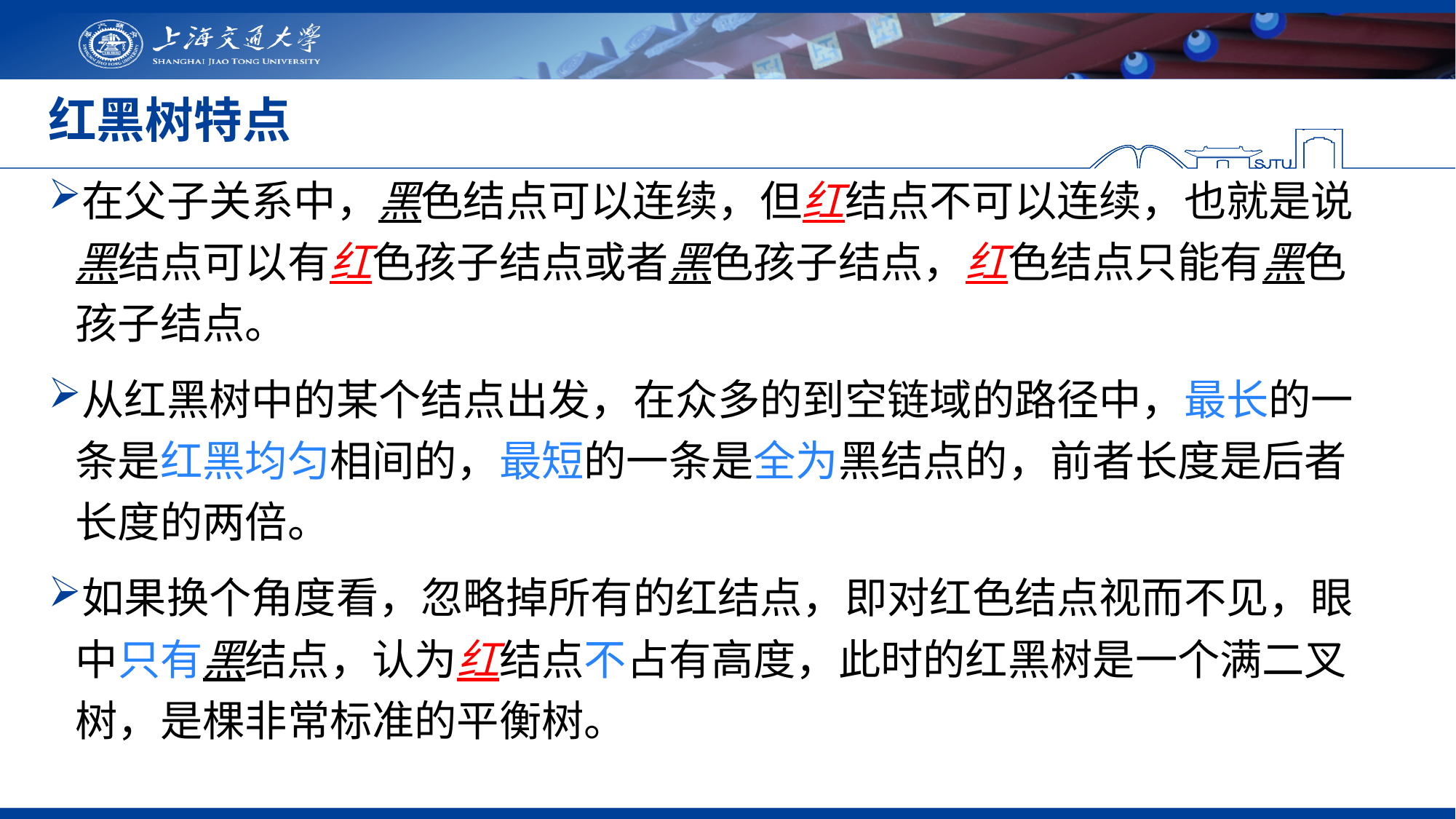

红黑树特点
在父子关系中，黑色结点可以连续，但红结点不可以连续，也就是说黑结点可以有红色孩子结点或者黑色孩子结点，红色结点只能有黑色孩子结点。
从红黑树中的某个结点出发，在众多的到空链域的路径中，最长的一条是红黑均匀相间的，最短的一条是全为黑结点的，前者长度是后者长度的两倍。
如果换个角度看，忽略掉所有的红结点，即对红色结点视而不见，眼中只有黑结点，认为红结点不占有高度，此时的红黑树是一个满二叉树，是棵非常标准的平衡树。